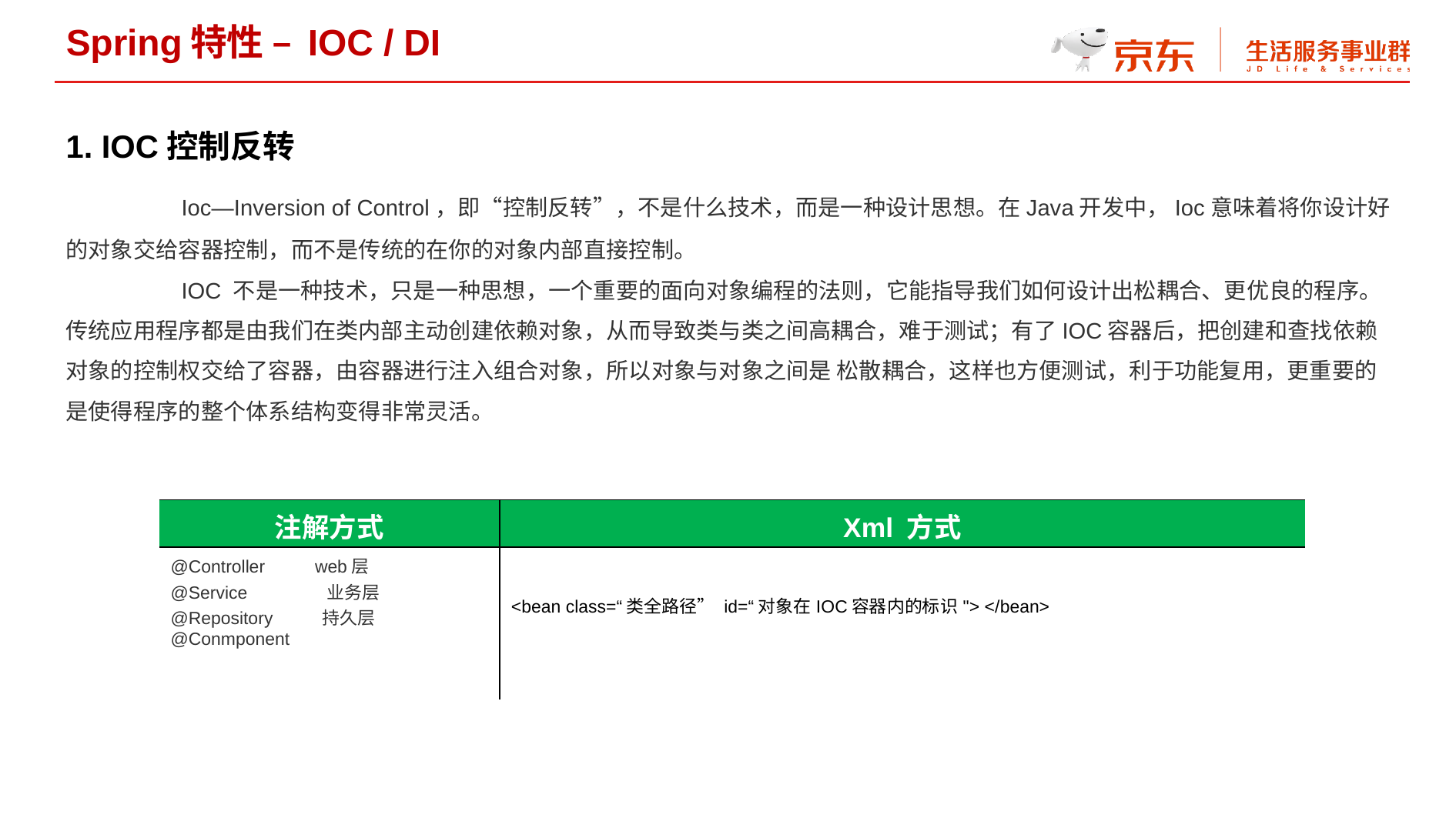

Spring特性 – IOC / DI
1. IOC控制反转
	Ioc—Inversion of Control，即“控制反转”，不是什么技术，而是一种设计思想。在Java开发中，Ioc意味着将你设计好的对象交给容器控制，而不是传统的在你的对象内部直接控制。
	IOC 不是一种技术，只是一种思想，一个重要的面向对象编程的法则，它能指导我们如何设计出松耦合、更优良的程序。传统应用程序都是由我们在类内部主动创建依赖对象，从而导致类与类之间高耦合，难于测试；有了IOC容器后，把创建和查找依赖对象的控制权交给了容器，由容器进行注入组合对象，所以对象与对象之间是 松散耦合，这样也方便测试，利于功能复用，更重要的是使得程序的整个体系结构变得非常灵活。

| 注解方式 | Xml 方式 |
| --- | --- |
| @Controller web层 @Service 业务层  @Repository 持久层 @Conmponent | <bean class=“类全路径” id=“对象在IOC容器内的标识"> </bean> |